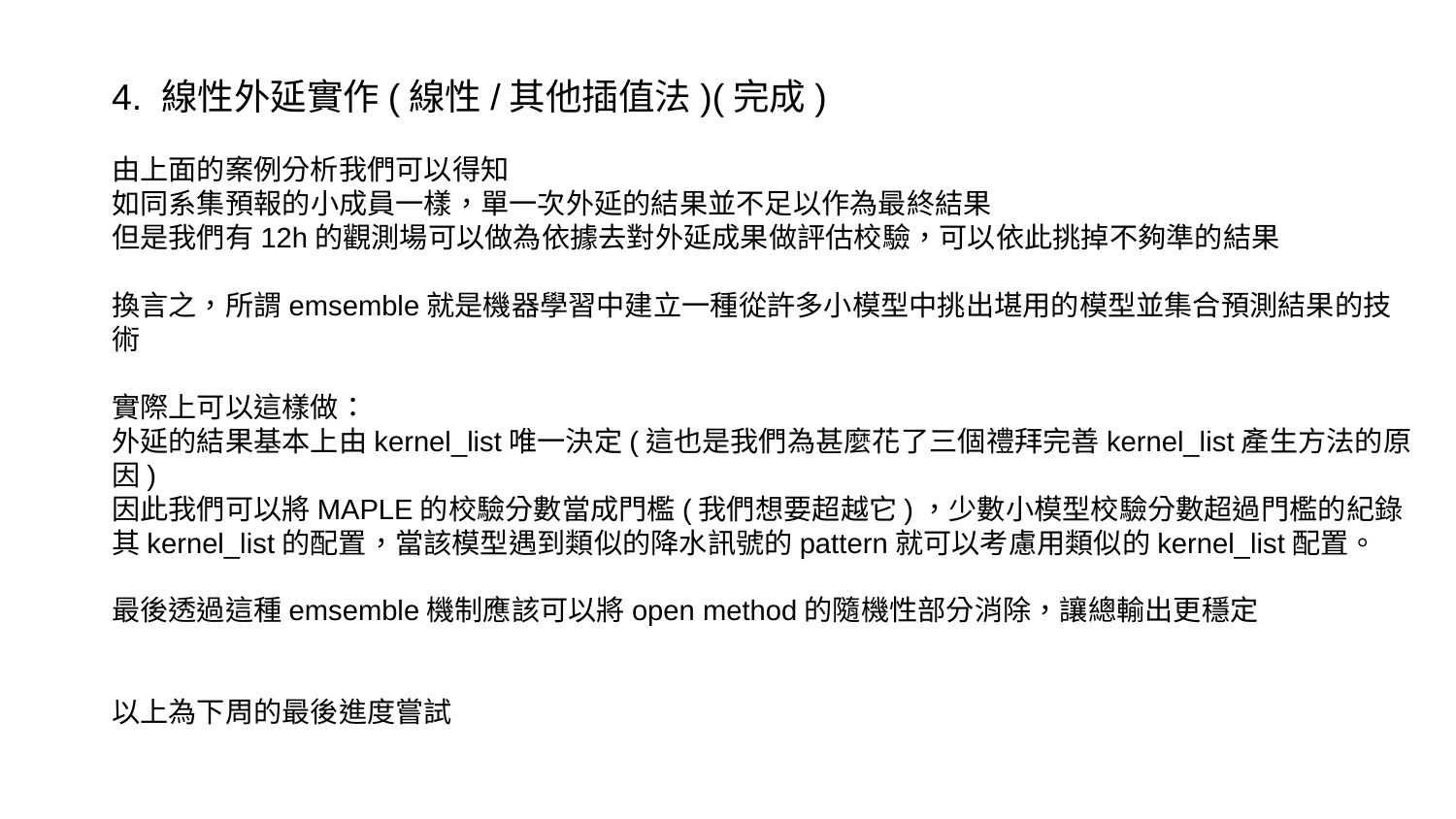

4. 線性外延實作(線性/其他插值法)(完成)

由上面的案例分析我們可以得知
如同系集預報的小成員一樣，單一次外延的結果並不足以作為最終結果
但是我們有12h的觀測場可以做為依據去對外延成果做評估校驗，可以依此挑掉不夠準的結果

換言之，所謂emsemble就是機器學習中建立一種從許多小模型中挑出堪用的模型並集合預測結果的技術

實際上可以這樣做：
外延的結果基本上由kernel_list唯一決定(這也是我們為甚麼花了三個禮拜完善kernel_list產生方法的原因)
因此我們可以將MAPLE的校驗分數當成門檻(我們想要超越它)，少數小模型校驗分數超過門檻的紀錄其kernel_list的配置，當該模型遇到類似的降水訊號的pattern就可以考慮用類似的kernel_list配置。

最後透過這種emsemble機制應該可以將open method的隨機性部分消除，讓總輸出更穩定

以上為下周的最後進度嘗試